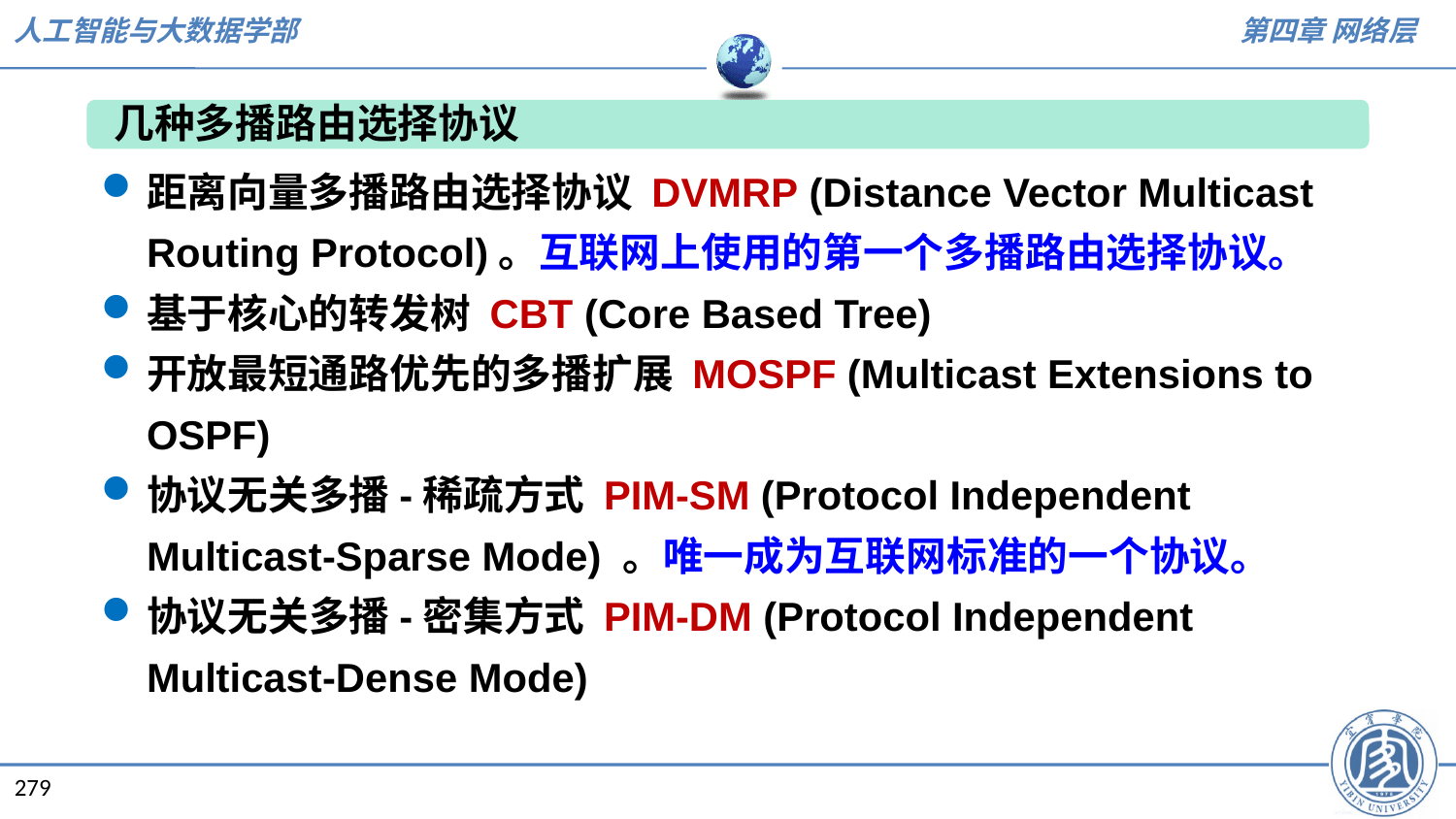

几种多播路由选择协议

距离向量多播路由选择协议 DVMRP (Distance Vector Multicast Routing Protocol)。互联网上使用的第一个多播路由选择协议。
基于核心的转发树 CBT (Core Based Tree)
开放最短通路优先的多播扩展 MOSPF (Multicast Extensions to OSPF)
协议无关多播-稀疏方式 PIM-SM (Protocol Independent Multicast-Sparse Mode) 。唯一成为互联网标准的一个协议。
协议无关多播-密集方式 PIM-DM (Protocol Independent Multicast-Dense Mode)
279